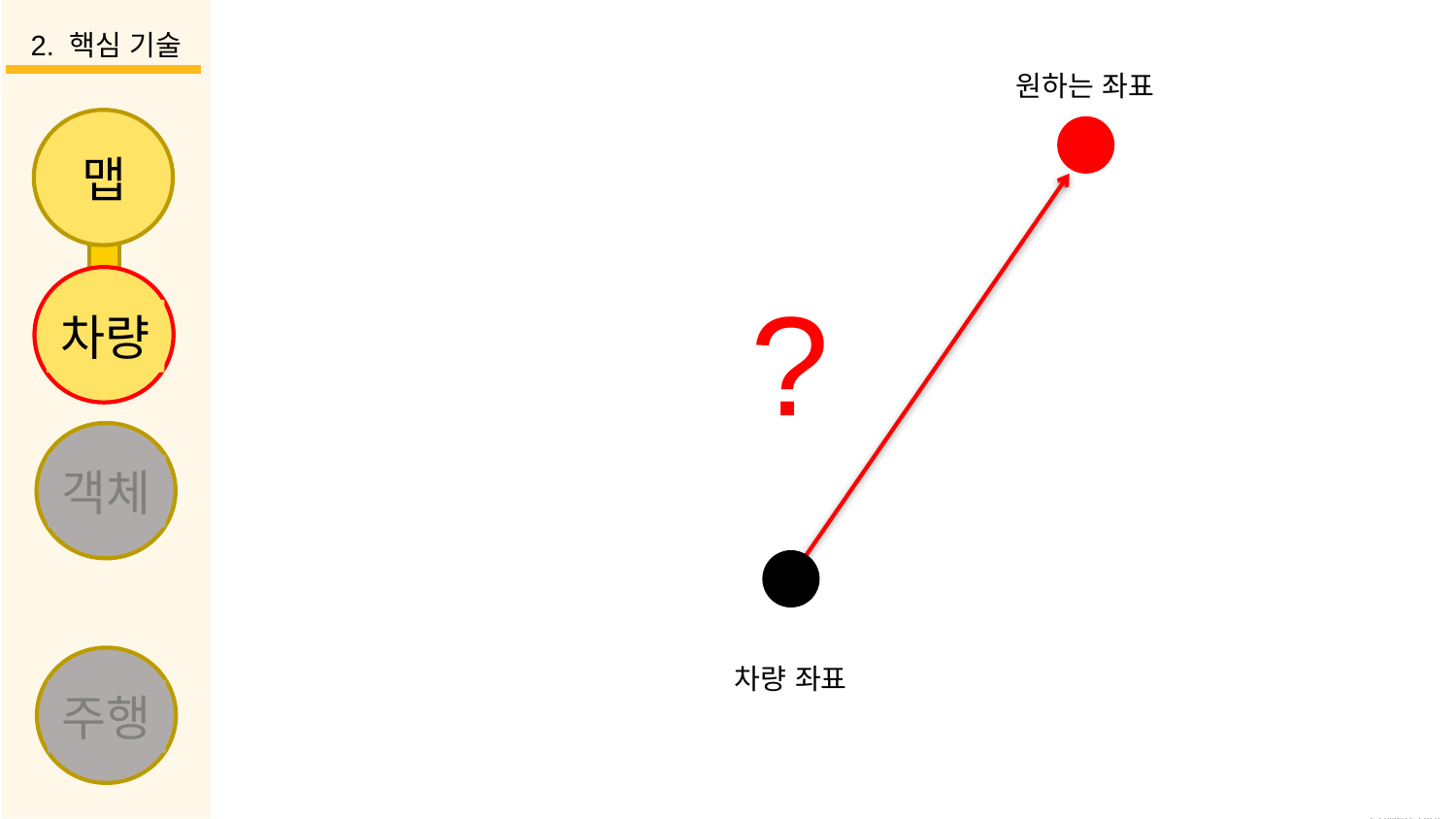

2. 핵심 기술

원하는 좌표

맵

차량 좌표

차량
?

객체

주행